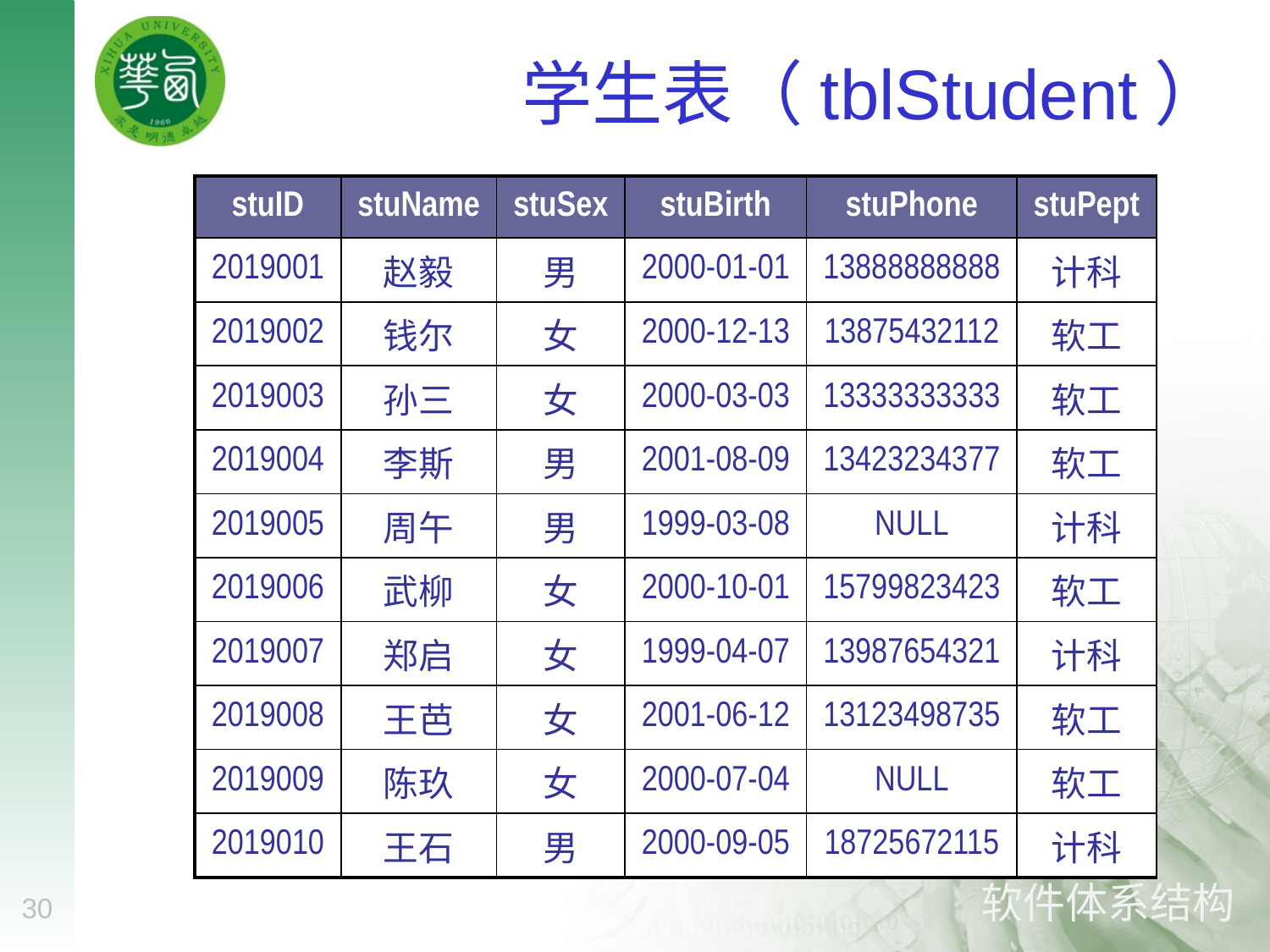

# 学生表（tblStudent）
| stuID | stuName | stuSex | stuBirth | stuPhone | stuPept |
| --- | --- | --- | --- | --- | --- |
| 2019001 | 赵毅 | 男 | 2000-01-01 | 13888888888 | 计科 |
| 2019002 | 钱尔 | 女 | 2000-12-13 | 13875432112 | 软工 |
| 2019003 | 孙三 | 女 | 2000-03-03 | 13333333333 | 软工 |
| 2019004 | 李斯 | 男 | 2001-08-09 | 13423234377 | 软工 |
| 2019005 | 周午 | 男 | 1999-03-08 | NULL | 计科 |
| 2019006 | 武柳 | 女 | 2000-10-01 | 15799823423 | 软工 |
| 2019007 | 郑启 | 女 | 1999-04-07 | 13987654321 | 计科 |
| 2019008 | 王芭 | 女 | 2001-06-12 | 13123498735 | 软工 |
| 2019009 | 陈玖 | 女 | 2000-07-04 | NULL | 软工 |
| 2019010 | 王石 | 男 | 2000-09-05 | 18725672115 | 计科 |
30